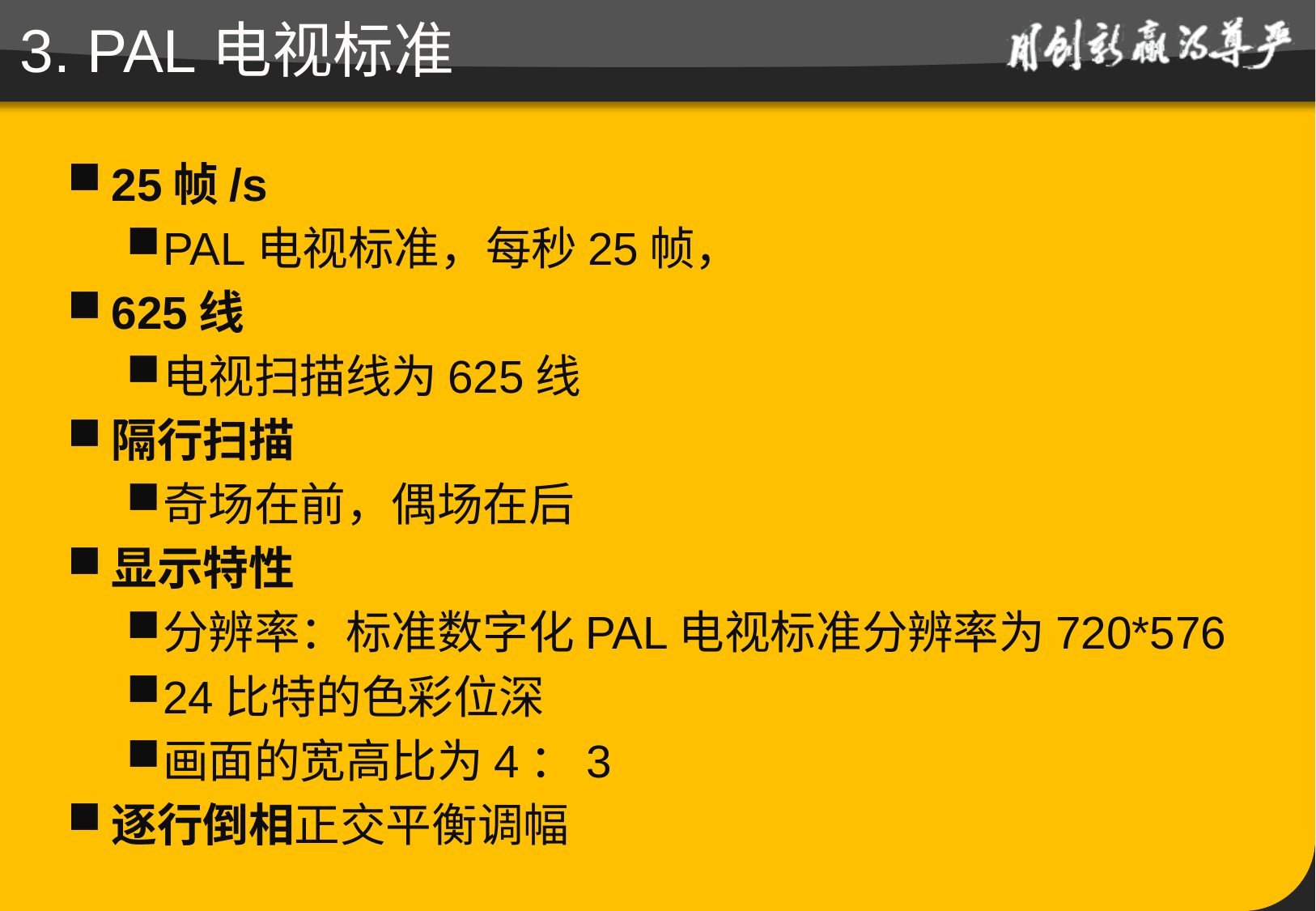

# 3. PAL电视标准
25帧/s
PAL电视标准，每秒25帧，
625线
电视扫描线为625线
隔行扫描
奇场在前，偶场在后
显示特性
分辨率：标准数字化PAL电视标准分辨率为720*576
24比特的色彩位深
画面的宽高比为4：3
逐行倒相正交平衡调幅